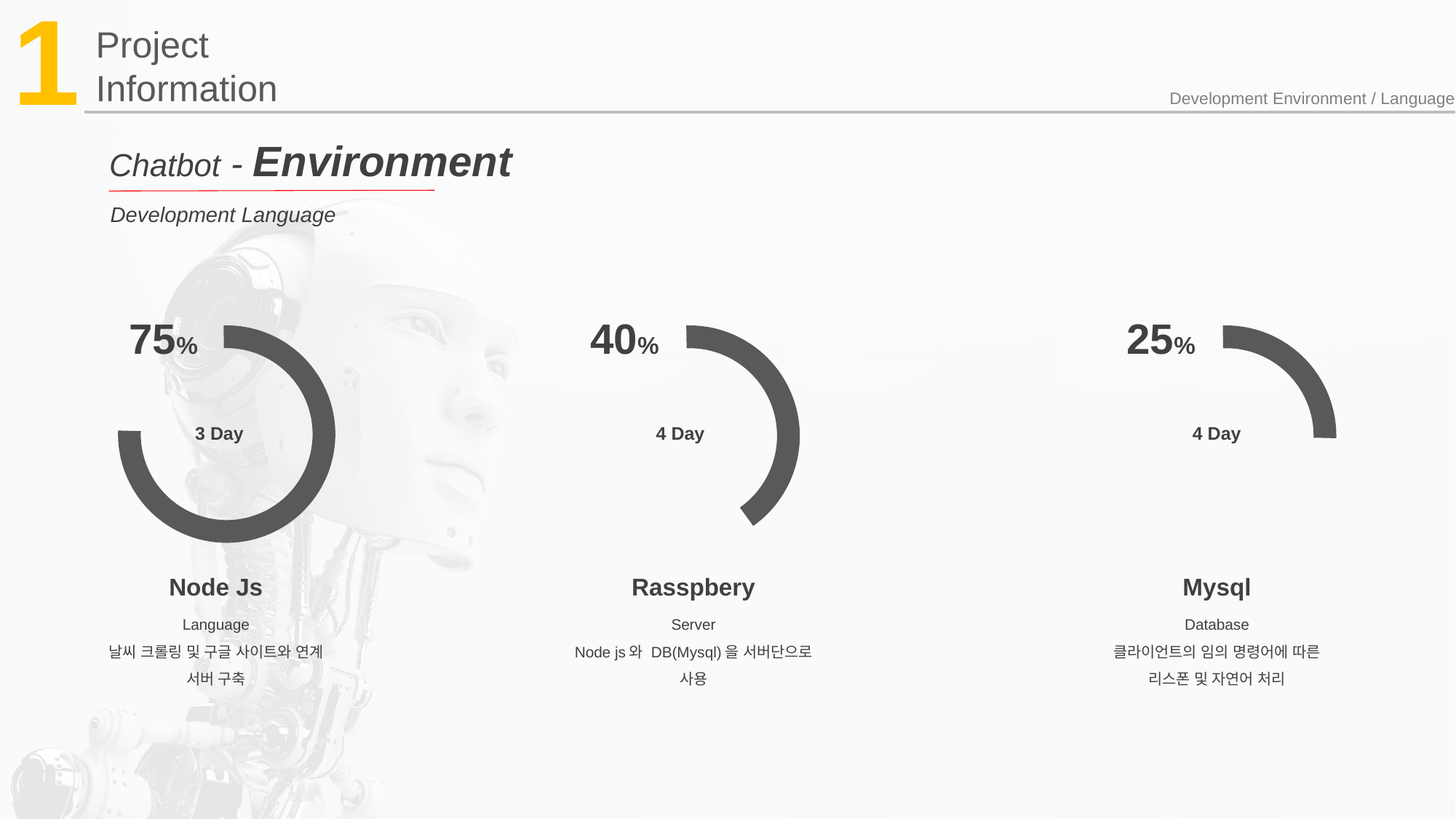

1
Project
Information
Development Environment / Language
Chatbot - Environment
Development Language
40%
75%
25%

3 Day
4 Day
4 Day
Node Js
Rasspbery
Mysql
Language
날씨 크롤링 및 구글 사이트와 연계
서버 구축
Server
Node js와 DB(Mysql)을 서버단으로
사용
Database
클라이언트의 임의 명령어에 따른
리스폰 및 자연어 처리